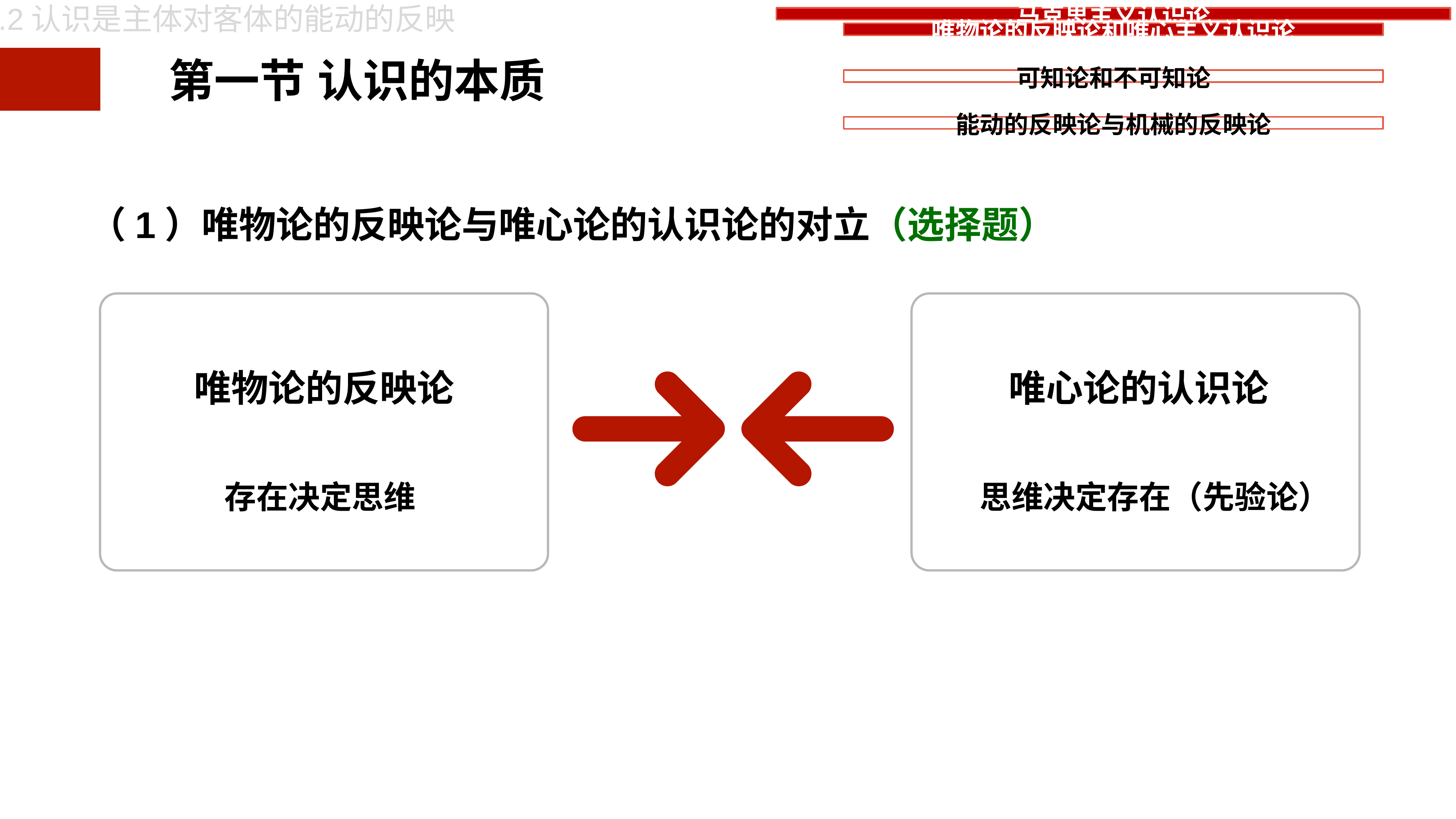

2.1.2认识是主体对客体的能动的反映
马克思主义认识论
唯物论的反映论和唯心主义认识论
可知论和不可知论
能动的反映论与机械的反映论
（1）唯物论的反映论与唯心论的认识论的对立（选择题）

唯物论的反映论
唯心论的认识论

存在决定思维
思维决定存在（先验论）